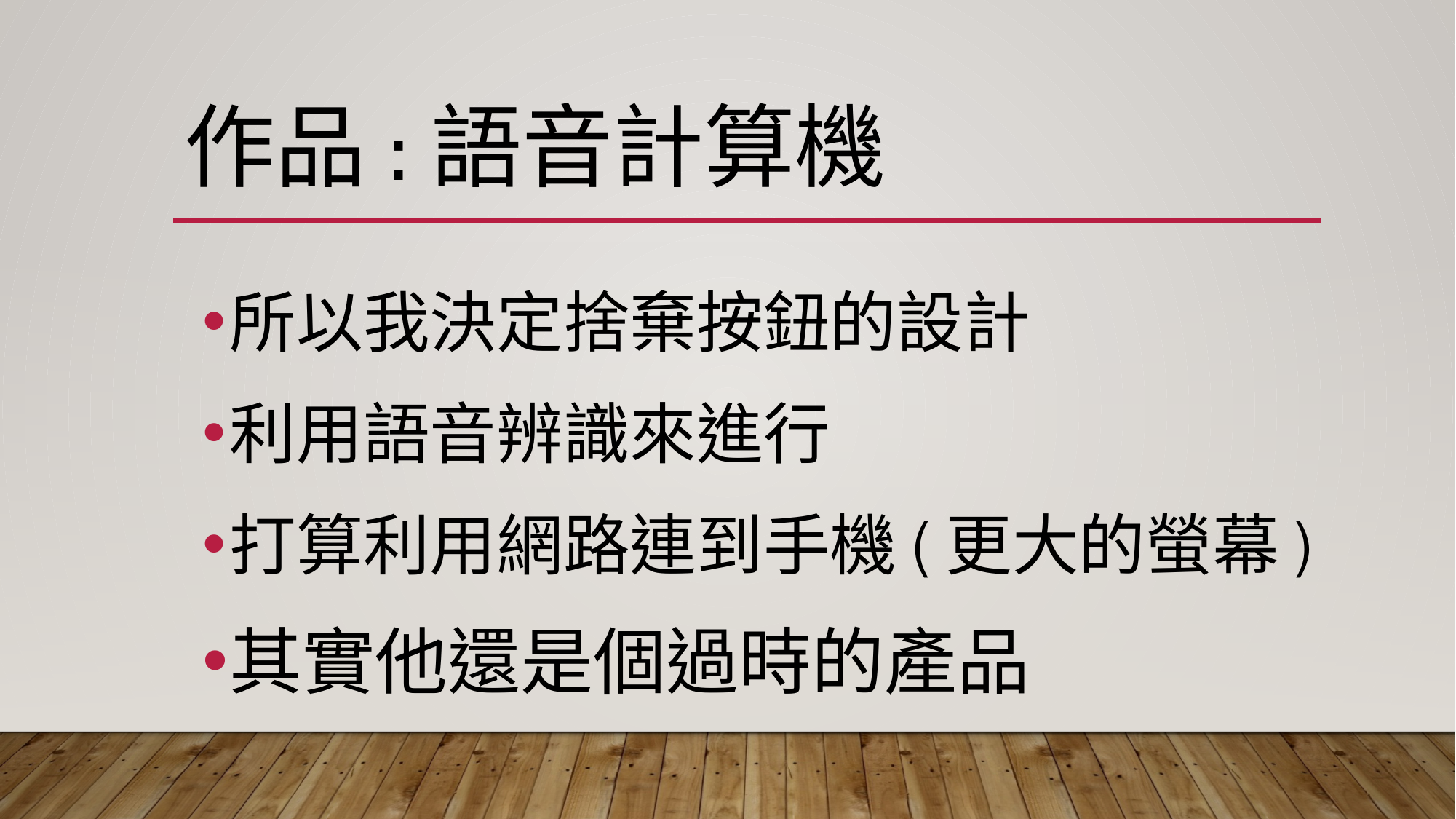

# 作品:語音計算機

所以我決定捨棄按鈕的設計
利用語音辨識來進行
打算利用網路連到手機(更大的螢幕)
其實他還是個過時的產品